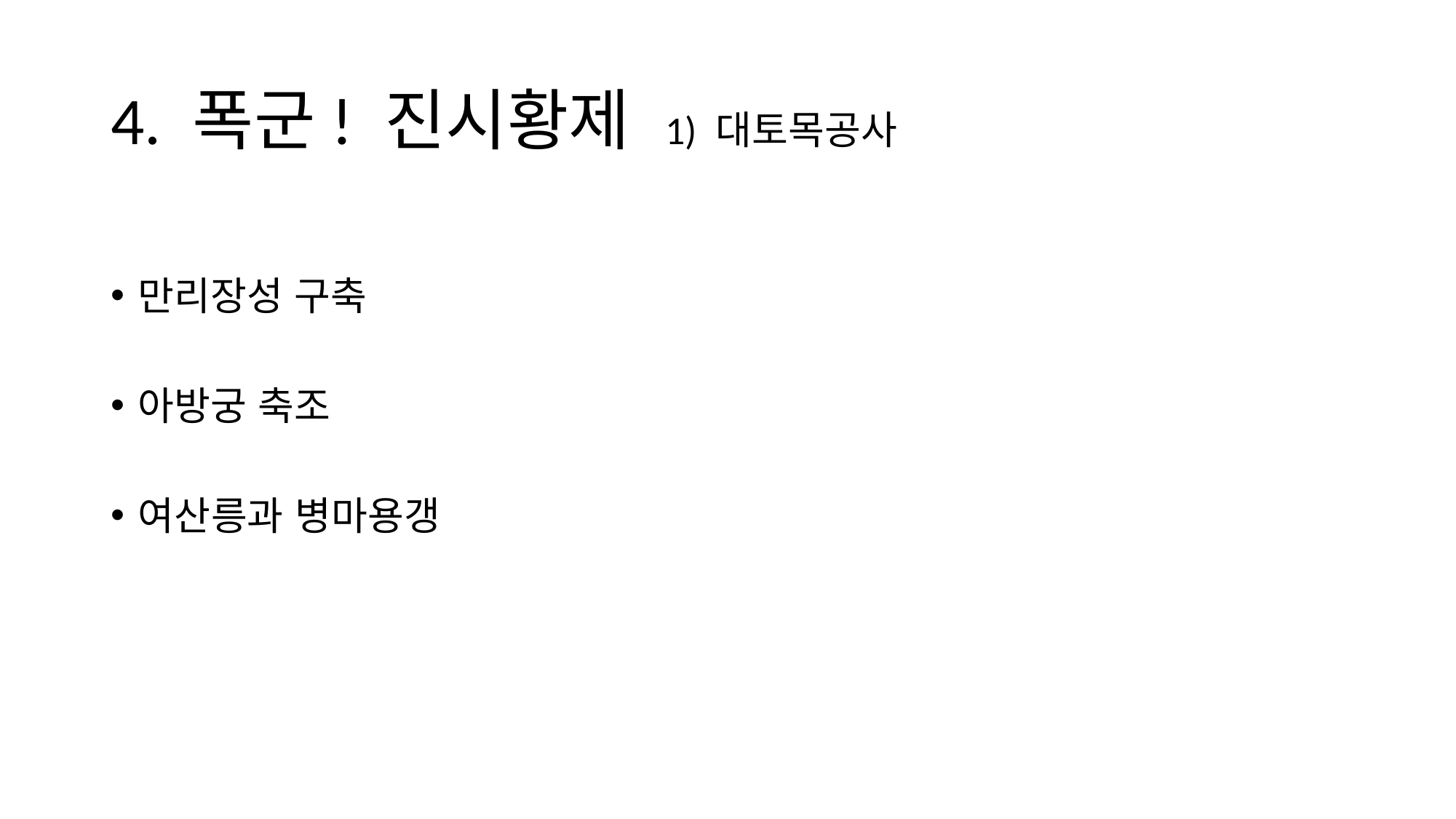

# 4. 폭군! 진시황제 1) 대토목공사
만리장성 구축
아방궁 축조
여산릉과 병마용갱